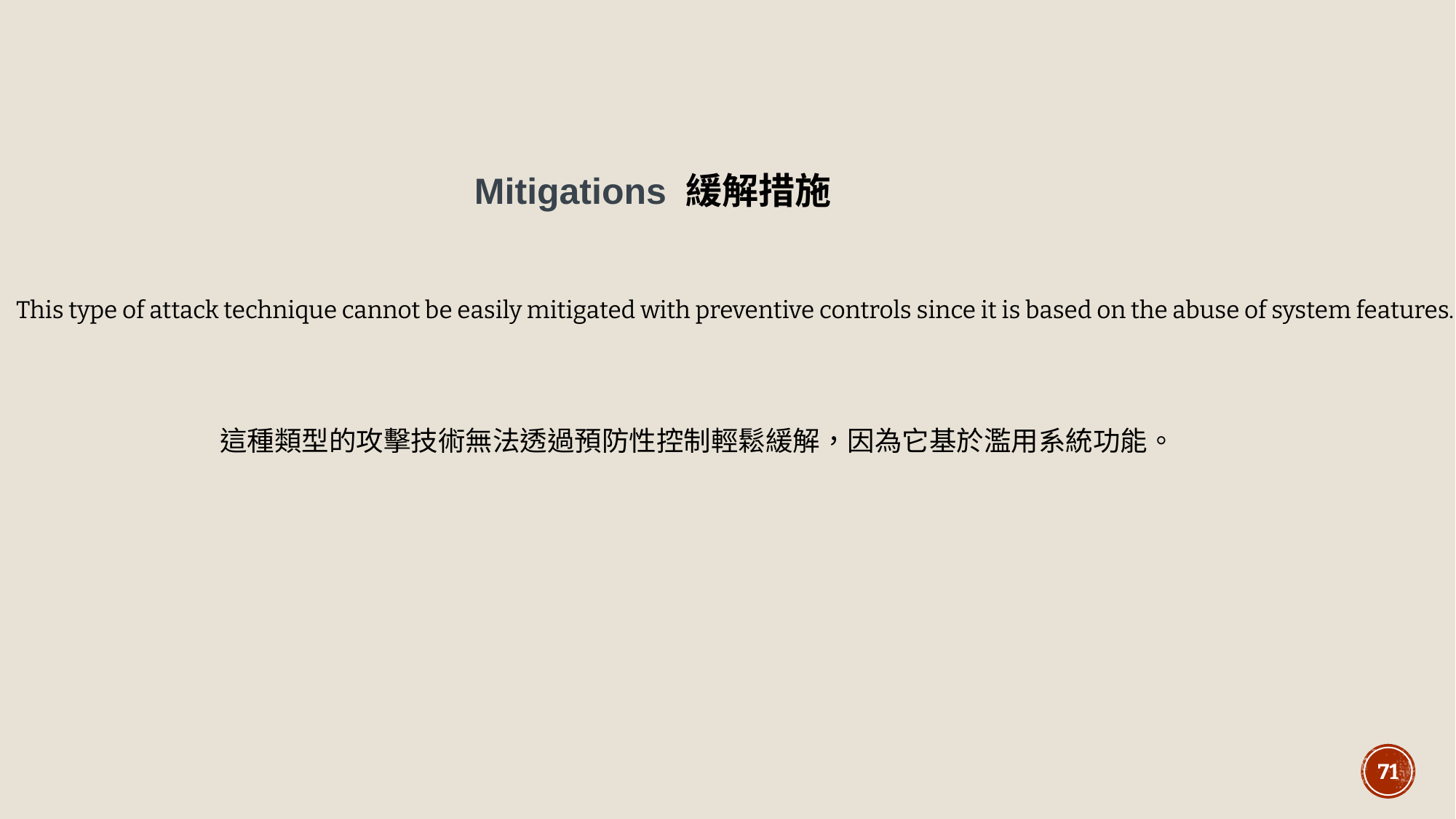

Mitigations 緩解措施
This type of attack technique cannot be easily mitigated with preventive controls since it is based on the abuse of system features.
這種類型的攻擊技術無法透過預防性控制輕鬆緩解，因為它基於濫用系統功能。
71